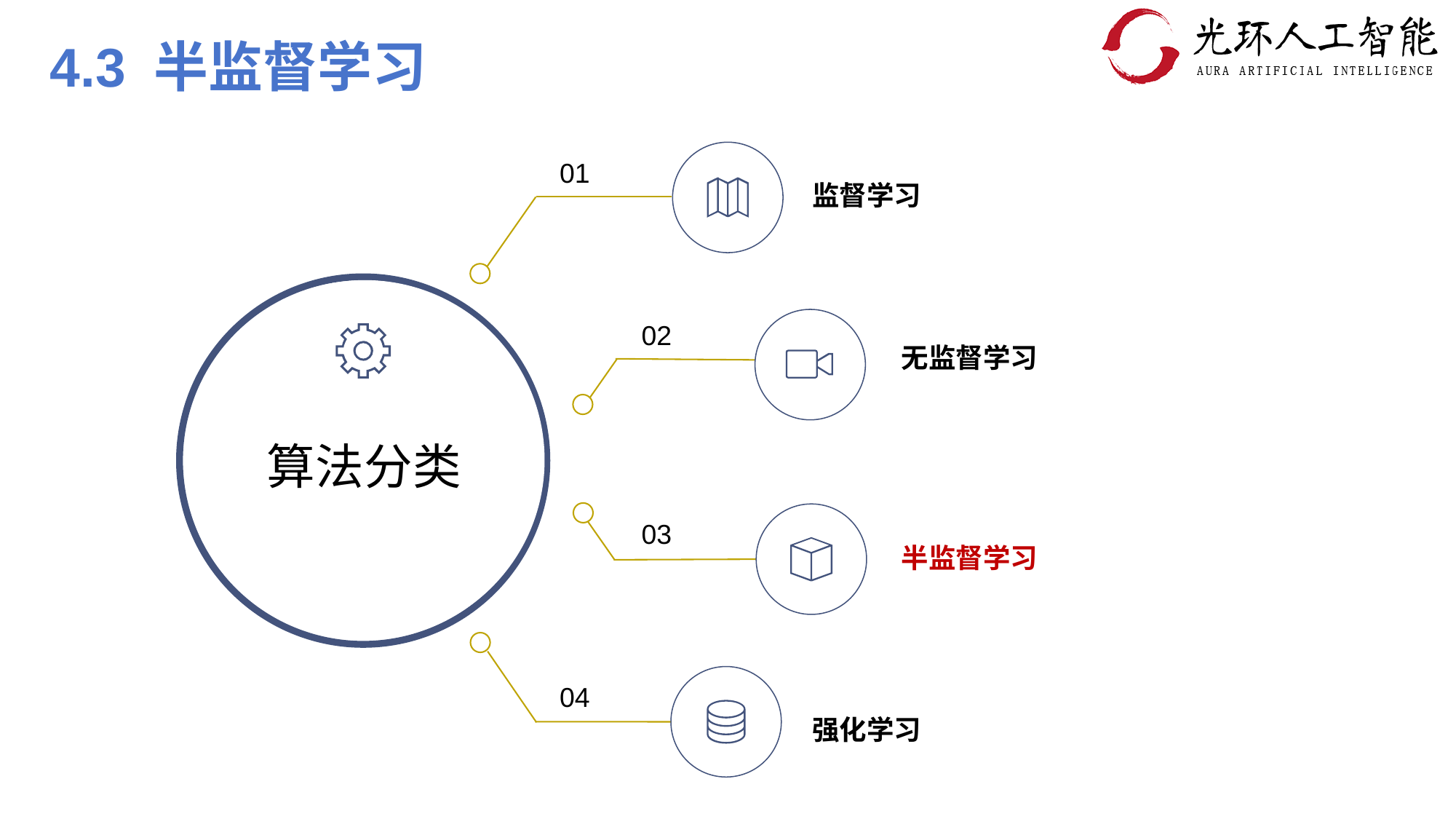

4.3 半监督学习

01
监督学习

02

无监督学习

算法分类

03
半监督学习

04

强化学习